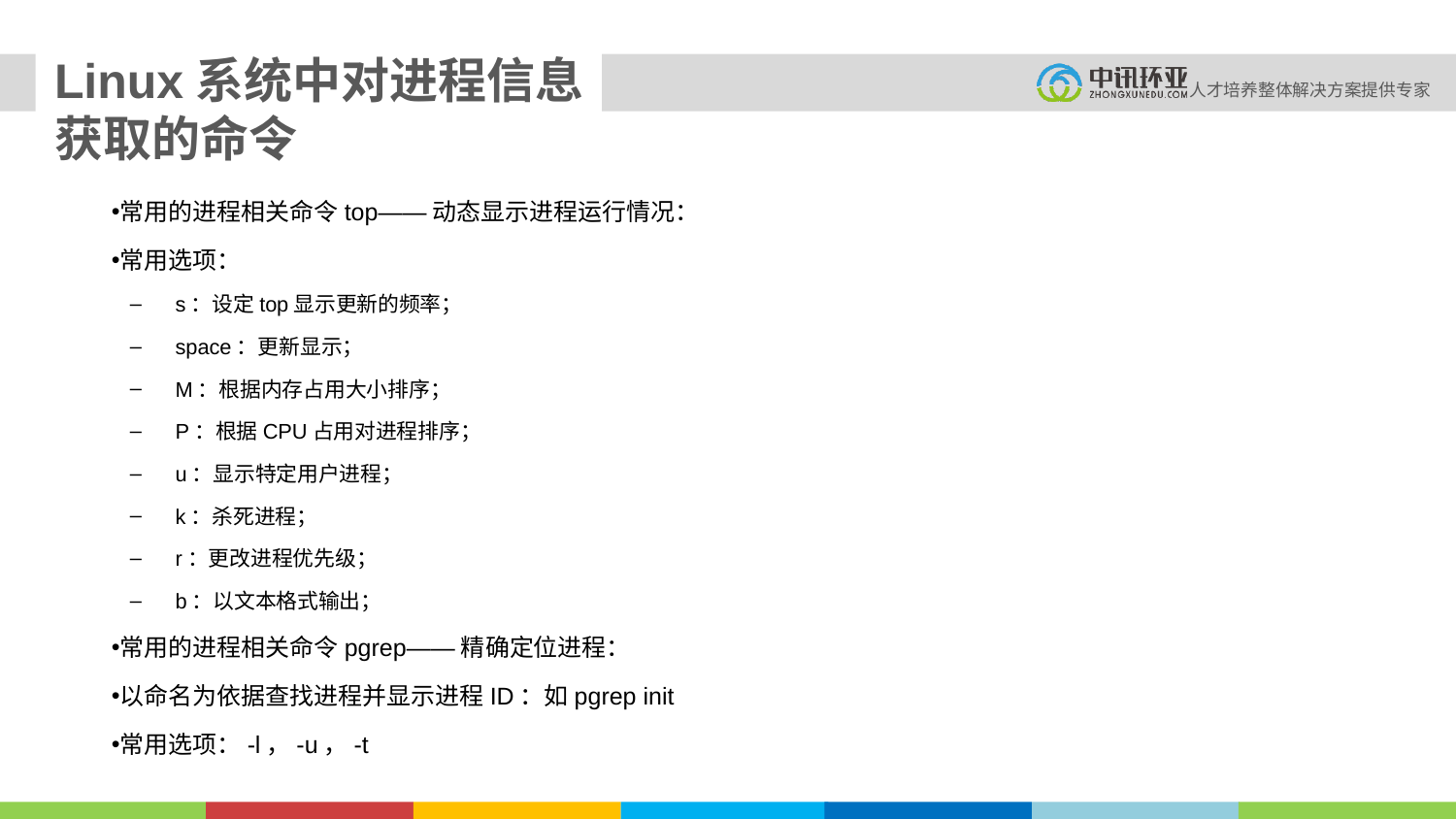

Linux系统中对进程信息获取的命令
常用的进程相关命令top——动态显示进程运行情况：
常用选项：
s：设定top显示更新的频率；
space：更新显示；
M：根据内存占用大小排序；
P：根据CPU占用对进程排序；
u：显示特定用户进程；
k：杀死进程；
r：更改进程优先级；
b：以文本格式输出；
常用的进程相关命令pgrep——精确定位进程：
以命名为依据查找进程并显示进程ID：如pgrep init
常用选项：-l，-u，-t